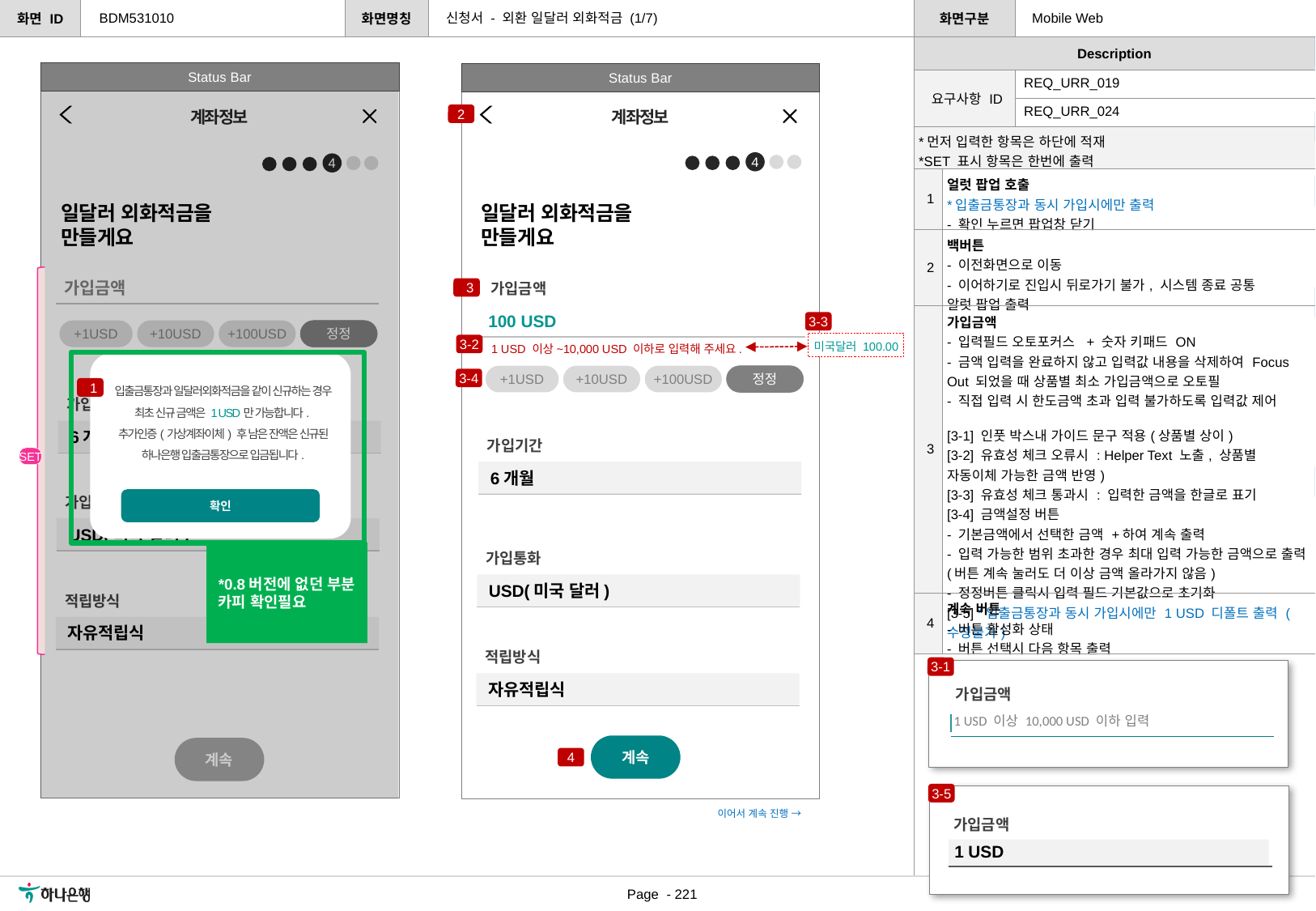

신청서 - 외환 일달러 외화적금 (1/7)
BDM531010
Mobile Web
[수정요약] 2023.06.20
일달러 외화적금 페이지
추가
Status Bar

Status Bar

| 요구사항 ID | REQ\_URR\_019 |
| --- | --- |
|  | REQ\_URR\_024 |

2

계좌정보
계좌정보
[수정요약] 2023.06.26
[2] 백버튼 정의 수정
| \*먼저 입력한 항목은 하단에 적재 \*SET 표시 항목은 한번에 출력 |  |
| --- | --- |
| 1 | 얼럿 팝업 호출 \*입출금통장과 동시 가입시에만 출력 - 확인 누르면 팝업창 닫기 |
| 2 | 백버튼 - 이전화면으로 이동 - 이어하기로 진입시 뒤로가기 불가, 시스템 종료 공통 알럿 팝업 출력 |
| 3 | 가입금액 - 입력필드 오토포커스 + 숫자 키패드 ON - 금액 입력을 완료하지 않고 입력값 내용을 삭제하여 Focus Out 되었을 때 상품별 최소 가입금액으로 오토필 - 직접 입력 시 한도금액 초과 입력 불가하도록 입력값 제어 [3-1] 인풋 박스내 가이드 문구 적용(상품별 상이) [3-2] 유효성 체크 오류시 : Helper Text 노출, 상품별 자동이체 가능한 금액 반영) [3-3] 유효성 체크 통과시 : 입력한 금액을 한글로 표기 [3-4] 금액설정 버튼 - 기본금액에서 선택한 금액 +하여 계속 출력 - 입력 가능한 범위 초과한 경우 최대 입력 가능한 금액으로 출력 (버튼 계속 눌러도 더 이상 금액 올라가지 않음) - 정정버튼 클릭시 입력 필드 기본값으로 초기화 [3-5] \*입출금통장과 동시 가입시에만 1 USD 디폴트 출력 (수정불가) |
| 4 | 계속 버튼 - 버튼 활성화 상태 - 버튼 선택시 다음 항목 출력 |
4

4

[수정요약] 2023.06.27
[3] USD 통화 단위를 Label 우측에 표기

[3-3] 입력한 금액 한글로 표기 추가
일달러 외화적금을
만들게요
일달러 외화적금을
만들게요

가입금액
가입금액
100 USD
3
[수정요약] 2023.06.30
[3, 3-4] USD 통화 단위를 입력값 우측에 표기 (ex. 100 USD)

[3-3] 입력한 금액 표기 방식 변경 (ex. 100달러 -> 미국달러 100.00)
[3-5] 1 -> 1 USD로 변경
3-3
+1USD
+10USD
+100USD
정정
미국달러 100.00

3-2
1 USD 이상~10,000 USD 이하로 입력해 주세요.

입출금통장과 일달러외화적금을 같이 신규하는 경우 최초 신규 금액은 1 USD만 가능합니다.
추가인증(가상계좌이체) 후 남은 잔액은 신규된 하나은행 입출금통장으로 입금됩니다.
확인
+1USD
+10USD
+100USD
정정
3-4
1
가입기간
6개월
가입기간
6개월
SET
[수정요약] 2023.07.07
[3] SET 출력 표시,
입력값 삭제 후 Focus Out 상황에 대한 Description 추가
가입통화
USD(미국 달러)
*0.8버전에 없던 부분 카피 확인필요
가입통화
USD(미국 달러)
적립방식
자유적립식
적립방식
자유적립식
3-1

가입금액
|
 1 USD 이상 10,000 USD 이하 입력
계속
계속
4
3-5

이어서 계속 진행 →
가입금액
1 USD